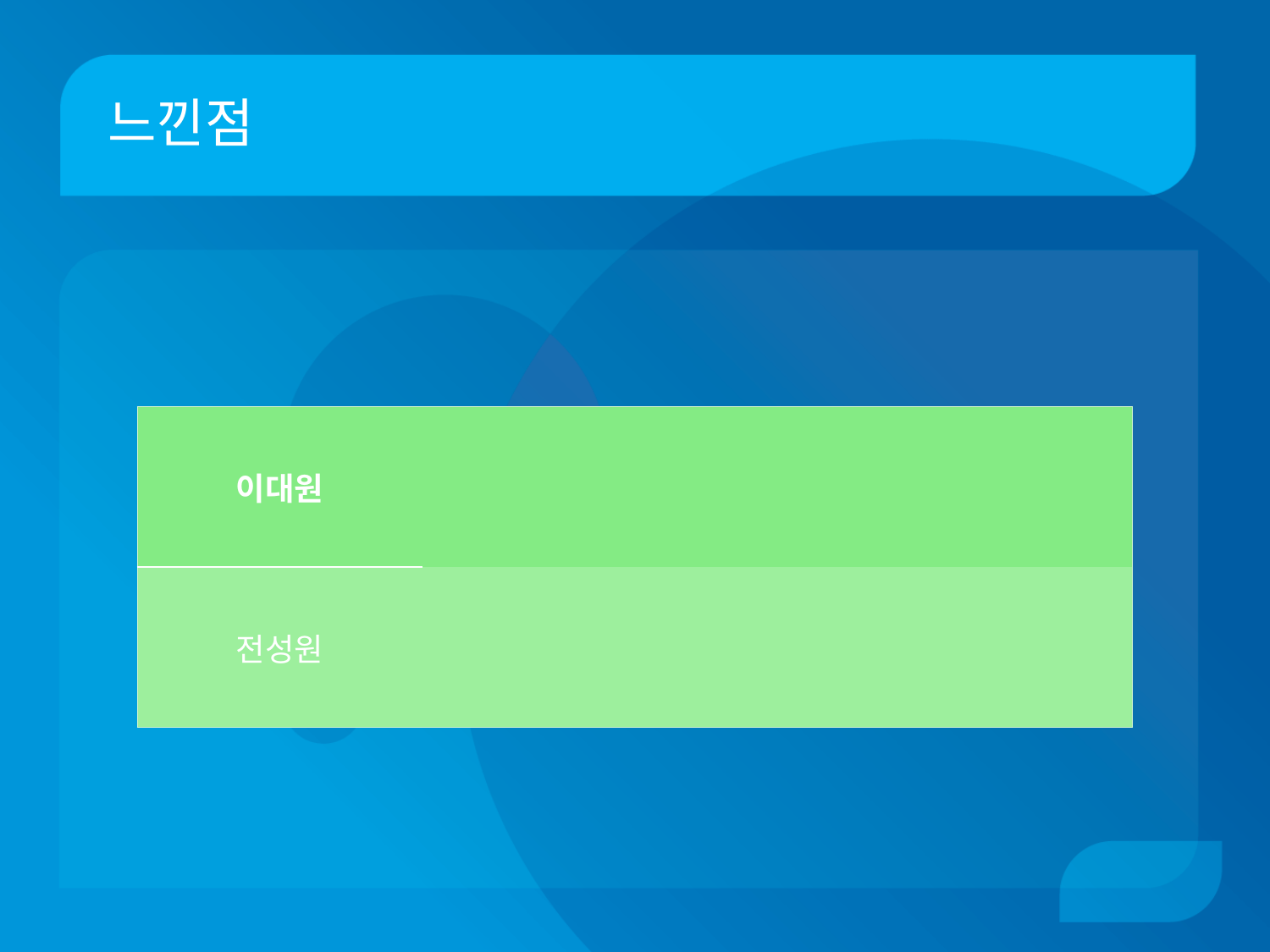

# 느낀점
| 이대원 |  |
| --- | --- |
| 전성원 |  |